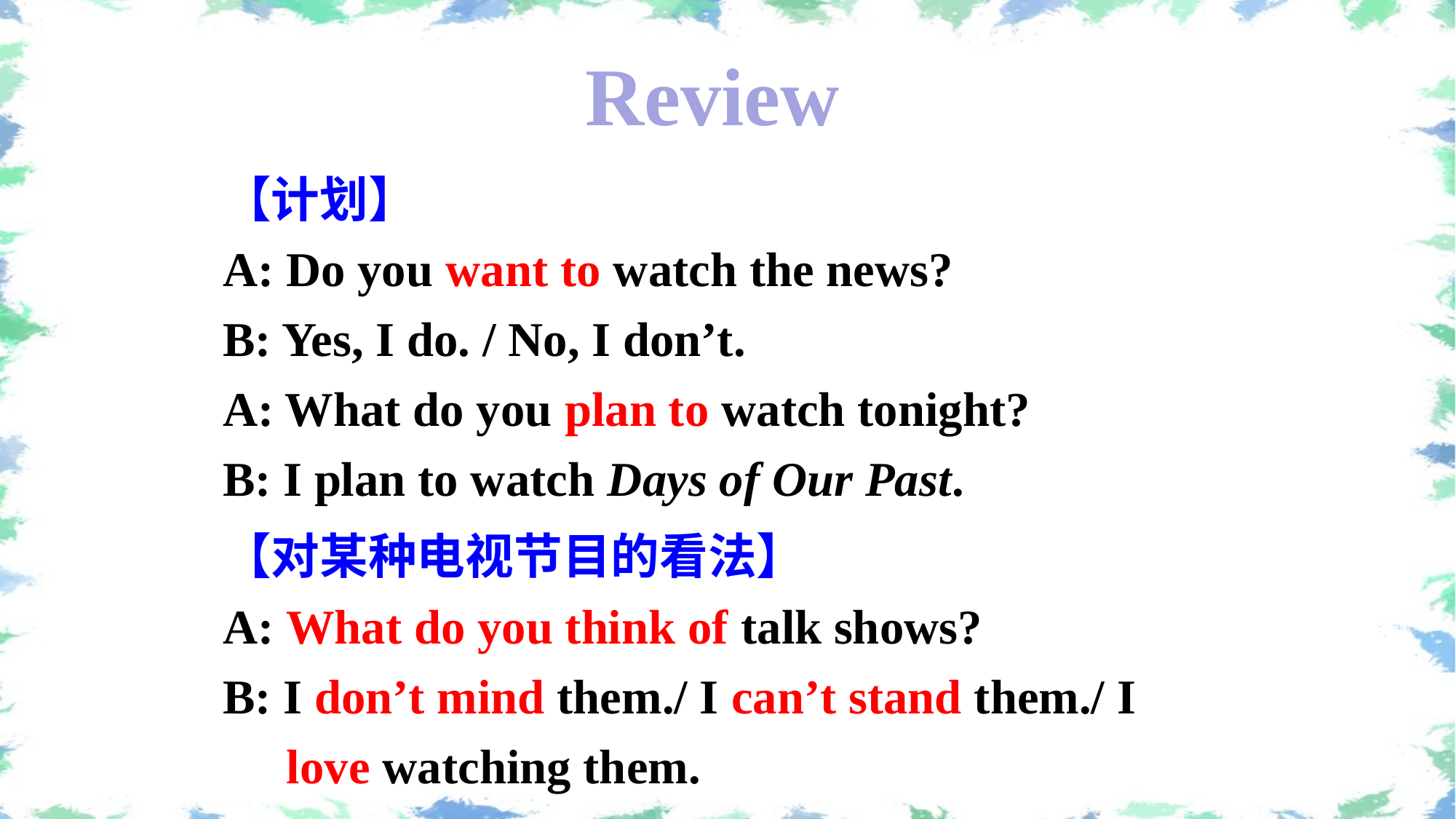

Review
【计划】
A: Do you want to watch the news?
B: Yes, I do. / No, I don’t.
A: What do you plan to watch tonight?
B: I plan to watch Days of Our Past.
【对某种电视节目的看法】
A: What do you think of talk shows?
B: I don’t mind them./ I can’t stand them./ I love watching them.